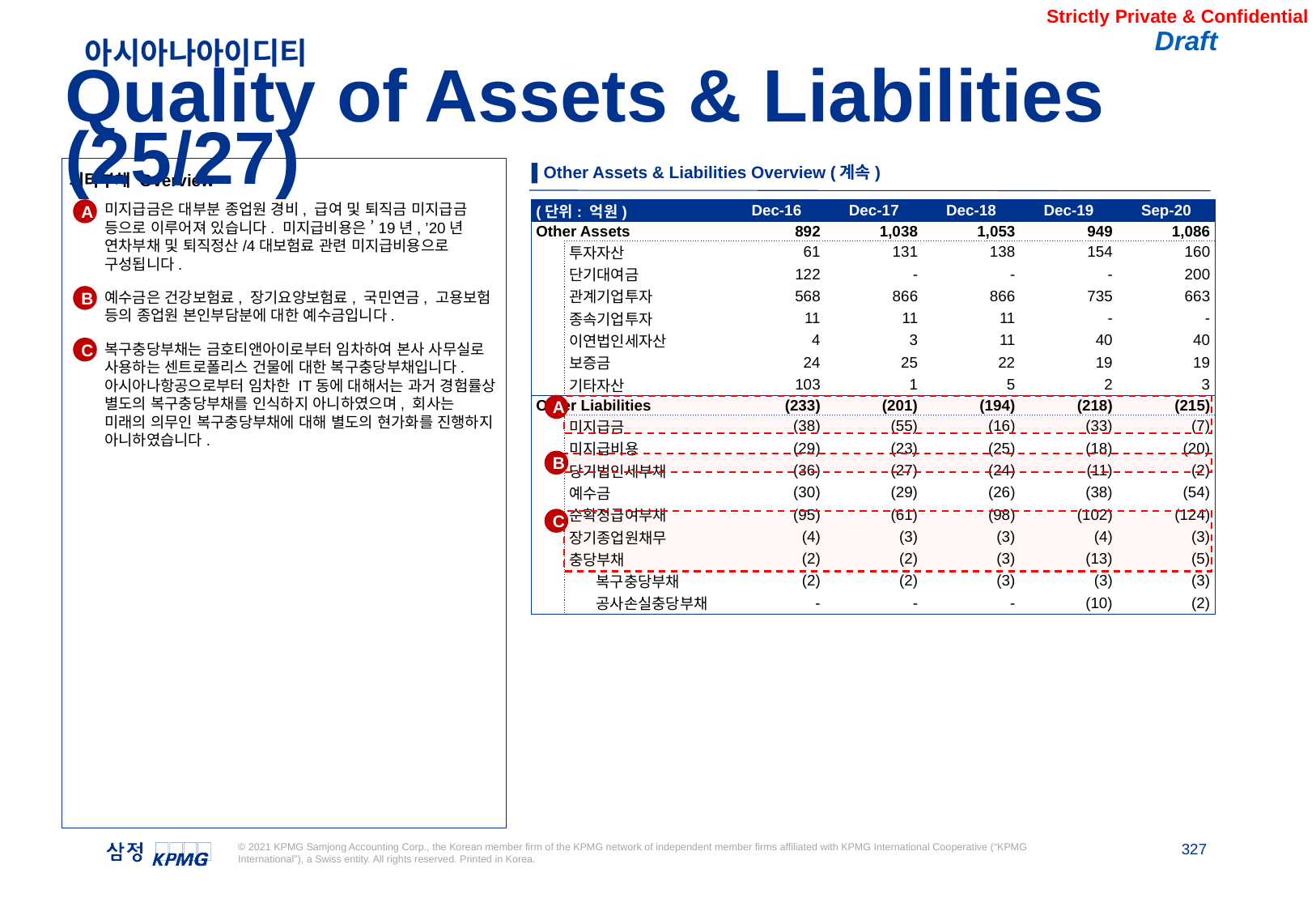

아시아나아이디티
Quality of Assets & Liabilities (25/27)
▌Other Assets & Liabilities Overview (계속)
기타부채 Overview
미지급금은 대부분 종업원 경비, 급여 및 퇴직금 미지급금 등으로 이루어져 있습니다. 미지급비용은 ’19년, ’20년 연차부채 및 퇴직정산/4대보험료 관련 미지급비용으로 구성됩니다.
예수금은 건강보험료, 장기요양보험료, 국민연금, 고용보험 등의 종업원 본인부담분에 대한 예수금입니다.
복구충당부채는 금호티앤아이로부터 임차하여 본사 사무실로 사용하는 센트로폴리스 건물에 대한 복구충당부채입니다. 아시아나항공으로부터 임차한 IT동에 대해서는 과거 경험률상 별도의 복구충당부채를 인식하지 아니하였으며, 회사는 미래의 의무인 복구충당부채에 대해 별도의 현가화를 진행하지 아니하였습니다.

A
| (단위: 억원) |  |  | Dec-16 | Dec-17 | Dec-18 | Dec-19 | Sep-20 |
| --- | --- | --- | --- | --- | --- | --- | --- |
| Other Assets |  |  | 892 | 1,038 | 1,053 | 949 | 1,086 |
|  | 투자자산 |  | 61 | 131 | 138 | 154 | 160 |
|  | 단기대여금 |  | 122 | - | - | - | 200 |
|  | 관계기업투자 |  | 568 | 866 | 866 | 735 | 663 |
|  | 종속기업투자 |  | 11 | 11 | 11 | - | - |
|  | 이연법인세자산 |  | 4 | 3 | 11 | 40 | 40 |
|  | 보증금 |  | 24 | 25 | 22 | 19 | 19 |
|  | 기타자산 |  | 103 | 1 | 5 | 2 | 3 |
| Other Liabilities |  |  | (233) | (201) | (194) | (218) | (215) |
|  | 미지급금 |  | (38) | (55) | (16) | (33) | (7) |
|  | 미지급비용 |  | (29) | (23) | (25) | (18) | (20) |
|  | 당기법인세부채 |  | (36) | (27) | (24) | (11) | (2) |
|  | 예수금 |  | (30) | (29) | (26) | (38) | (54) |
|  | 순확정급여부채 |  | (95) | (61) | (98) | (102) | (124) |
|  | 장기종업원채무 |  | (4) | (3) | (3) | (4) | (3) |
|  | 충당부채 |  | (2) | (2) | (3) | (13) | (5) |
|  |  | 복구충당부채 | (2) | (2) | (3) | (3) | (3) |
|  |  | 공사손실충당부채 | - | - | - | (10) | (2) |
B
C
A

B

C